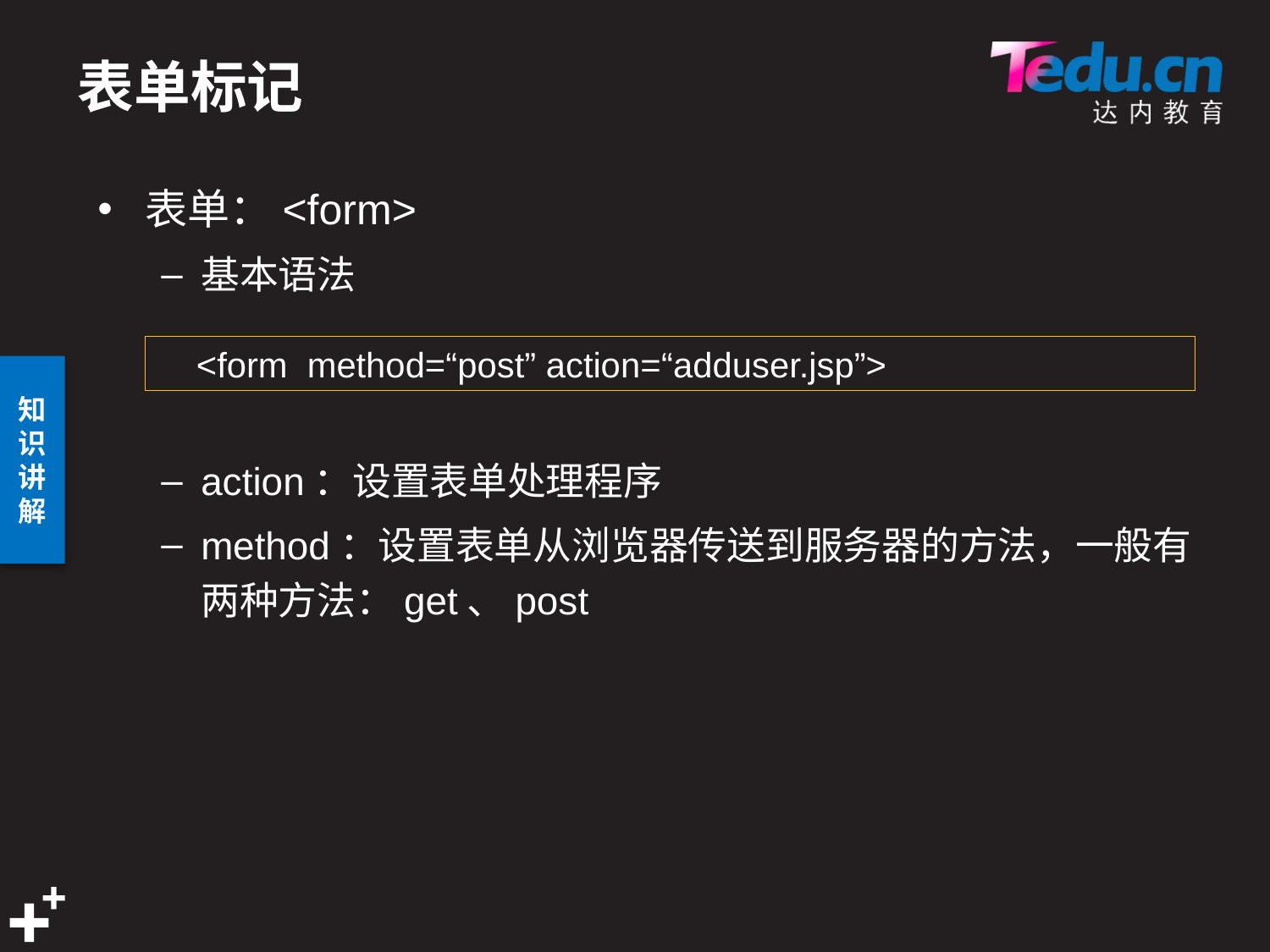

# 表单标记
表单：<form>
基本语法

action：设置表单处理程序
method：设置表单从浏览器传送到服务器的方法，一般有两种方法：get、post
    <form  method=“post” action=“adduser.jsp”>